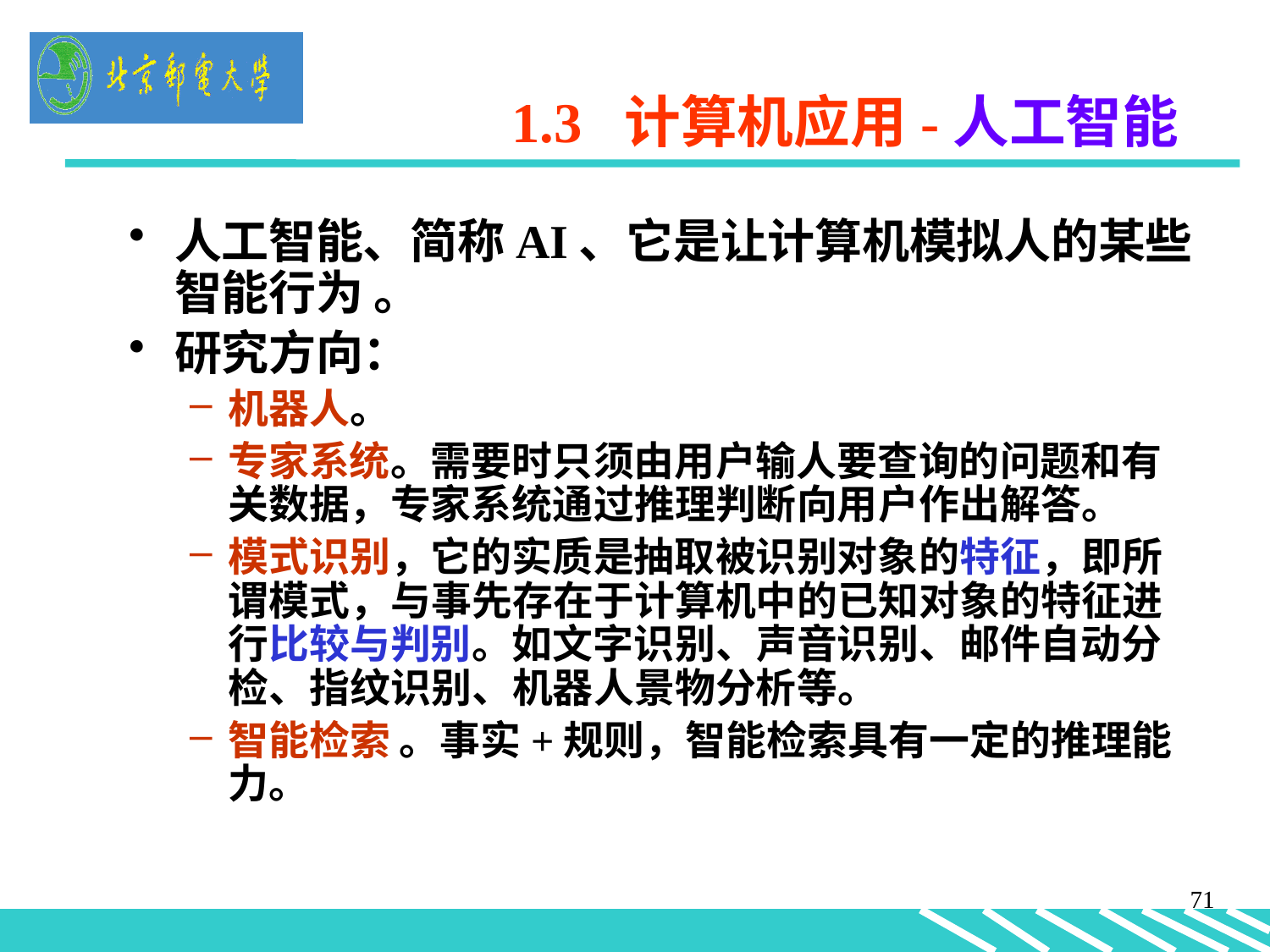

1.3  计算机应用-人工智能
人工智能、简称AI、它是让计算机模拟人的某些智能行为 。
研究方向：
机器人。
专家系统。需要时只须由用户输人要查询的问题和有关数据，专家系统通过推理判断向用户作出解答。
模式识别，它的实质是抽取被识别对象的特征，即所谓模式，与事先存在于计算机中的已知对象的特征进行比较与判别。如文字识别、声音识别、邮件自动分检、指纹识别、机器人景物分析等。
智能检索 。事实+规则，智能检索具有一定的推理能力。
71